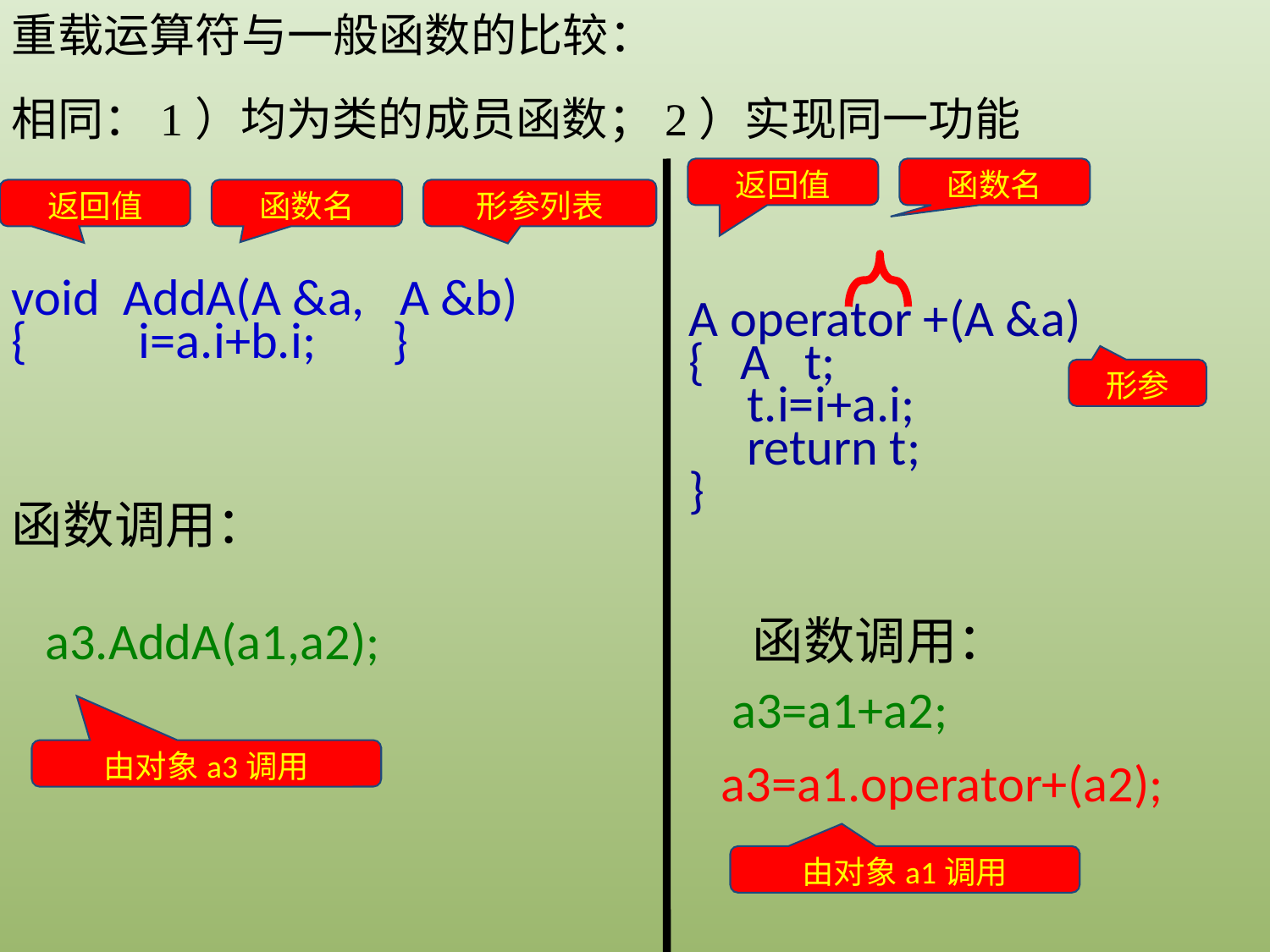

重载运算符与一般函数的比较：
相同：1）均为类的成员函数；2）实现同一功能

返回值
函数名
返回值
函数名
形参列表

void  AddA(A &a,   A &b)
{	i=a.i+b.i;	}
A operator +(A &a)
{   A   t;
     t.i=i+a.i;
     return t;
}
形参
函数调用：
a3.AddA(a1,a2);
函数调用：
a3=a1+a2;
由对象a3调用
a3=a1.operator+(a2);
由对象a1调用
845